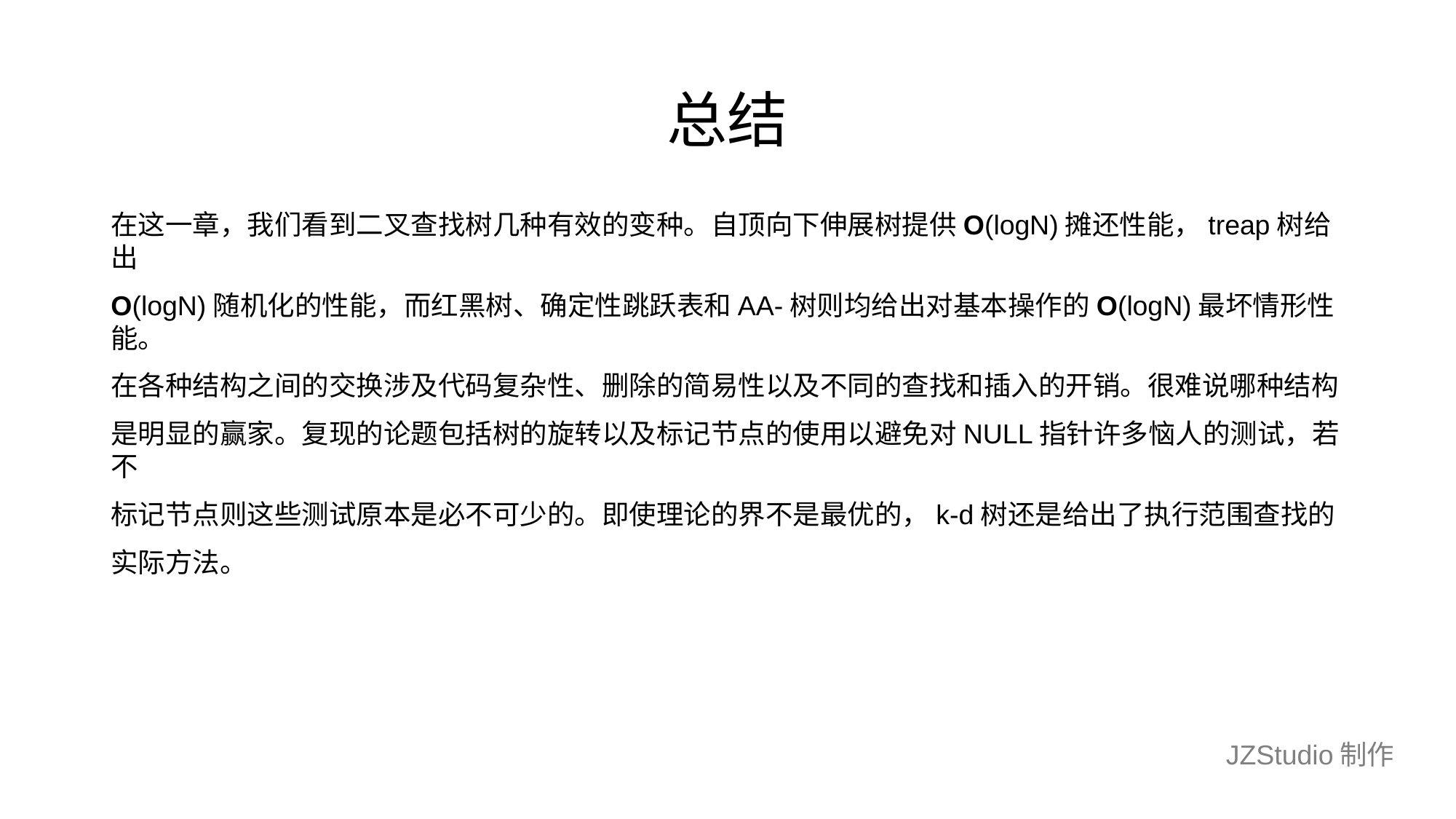

# 总结
在这一章，我们看到二叉查找树几种有效的变种。自顶向下伸展树提供O(logN)摊还性能，treap树给出
O(logN)随机化的性能，而红黑树、确定性跳跃表和AA-树则均给出对基本操作的O(logN)最坏情形性能。
在各种结构之间的交换涉及代码复杂性、删除的简易性以及不同的查找和插入的开销。很难说哪种结构
是明显的赢家。复现的论题包括树的旋转以及标记节点的使用以避免对NULL指针许多恼人的测试，若不
标记节点则这些测试原本是必不可少的。即使理论的界不是最优的，k-d树还是给出了执行范围查找的
实际方法。